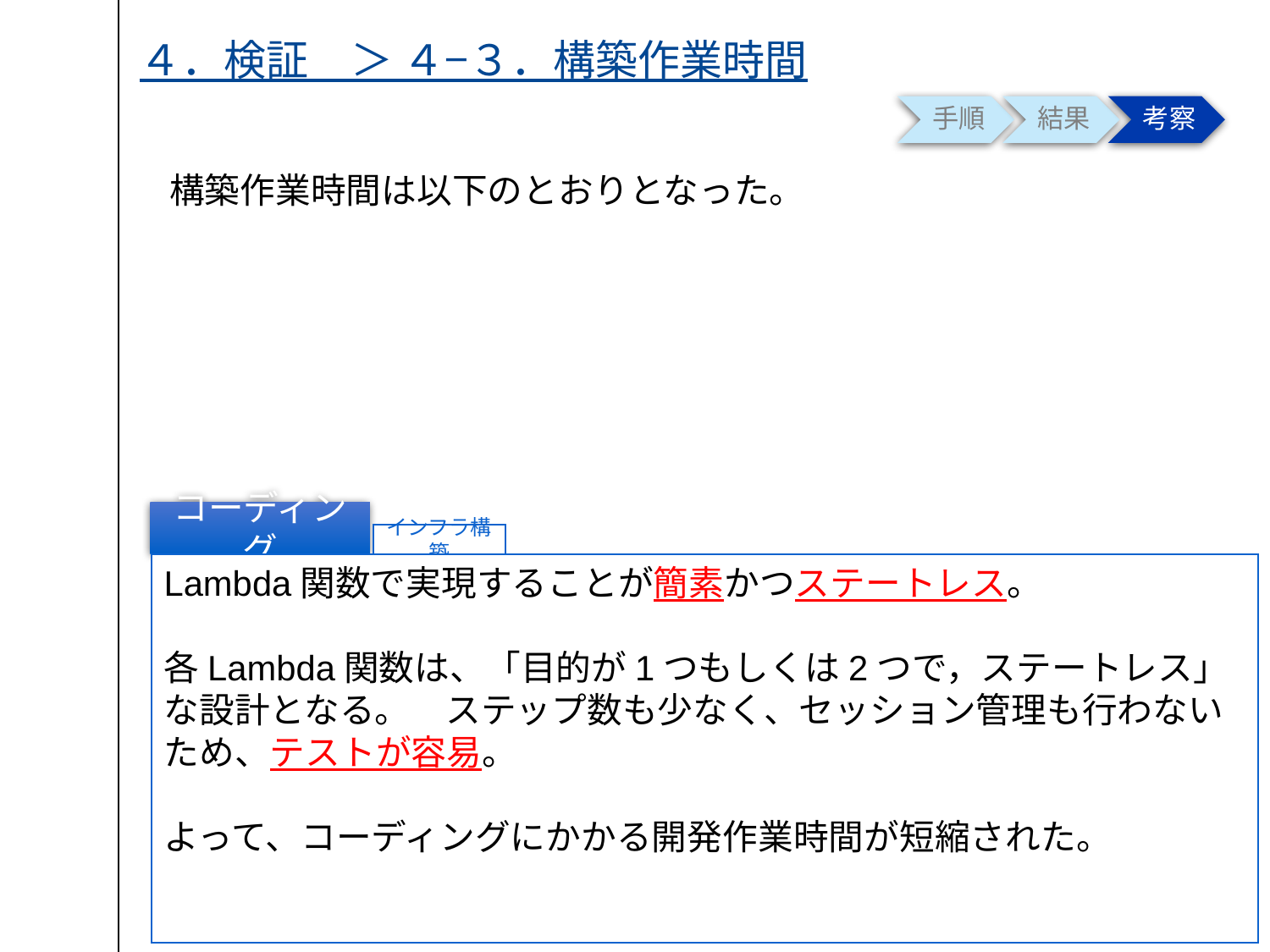

４．検証　＞ ４−３．構築作業時間
手順
結果
考察
構築作業時間は以下のとおりとなった。

コーディング
インフラ構築
Lambda関数で実現することが簡素かつステートレス。

各Lambda関数は、「目的が1つもしくは2つで，ステートレス」な設計となる。　ステップ数も少なく、セッション管理も行わないため、テストが容易。

よって、コーディングにかかる開発作業時間が短縮された。